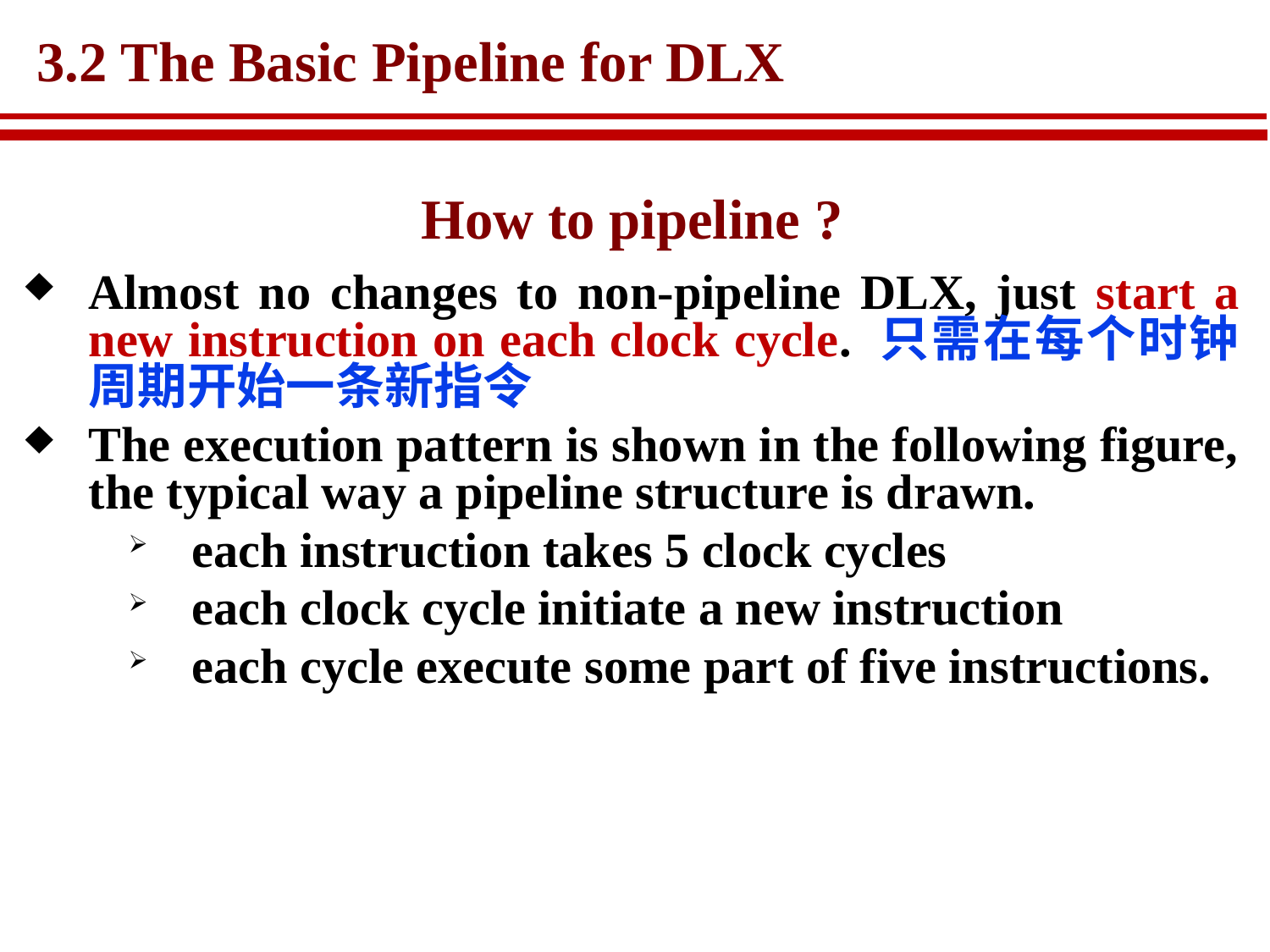

# 3.2 The Basic Pipeline for DLX
How to pipeline ?
Almost no changes to non-pipeline DLX, just start a new instruction on each clock cycle. 只需在每个时钟周期开始一条新指令
The execution pattern is shown in the following figure, the typical way a pipeline structure is drawn.
each instruction takes 5 clock cycles
each clock cycle initiate a new instruction
each cycle execute some part of five instructions.